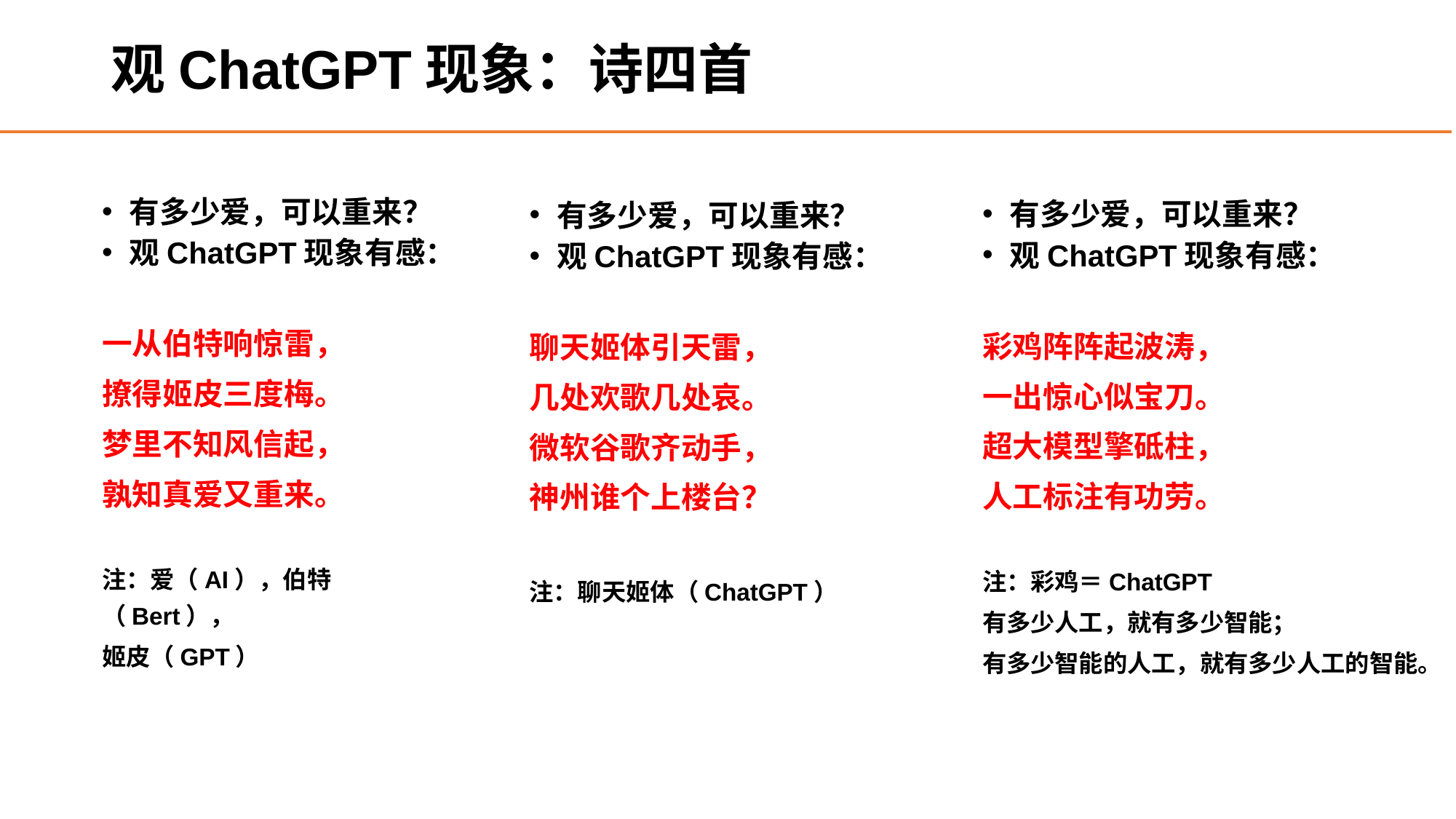

# 观ChatGPT现象：诗四首

有多少爱，可以重来？
观ChatGPT现象有感：

一从伯特响惊雷，
撩得姬皮三度梅。
梦里不知风信起，
孰知真爱又重来。

注：爱（AI），伯特（Bert），
姬皮（GPT）
有多少爱，可以重来？
观ChatGPT现象有感：

彩鸡阵阵起波涛，
一出惊心似宝刀。
超大模型擎砥柱，
人工标注有功劳。

注：彩鸡＝ChatGPT
有多少人工，就有多少智能；
有多少智能的人工，就有多少人工的智能。
有多少爱，可以重来？
观ChatGPT现象有感：

聊天姬体引天雷，
几处欢歌几处哀。
微软谷歌齐动手，
神州谁个上楼台？

注：聊天姬体（ChatGPT）